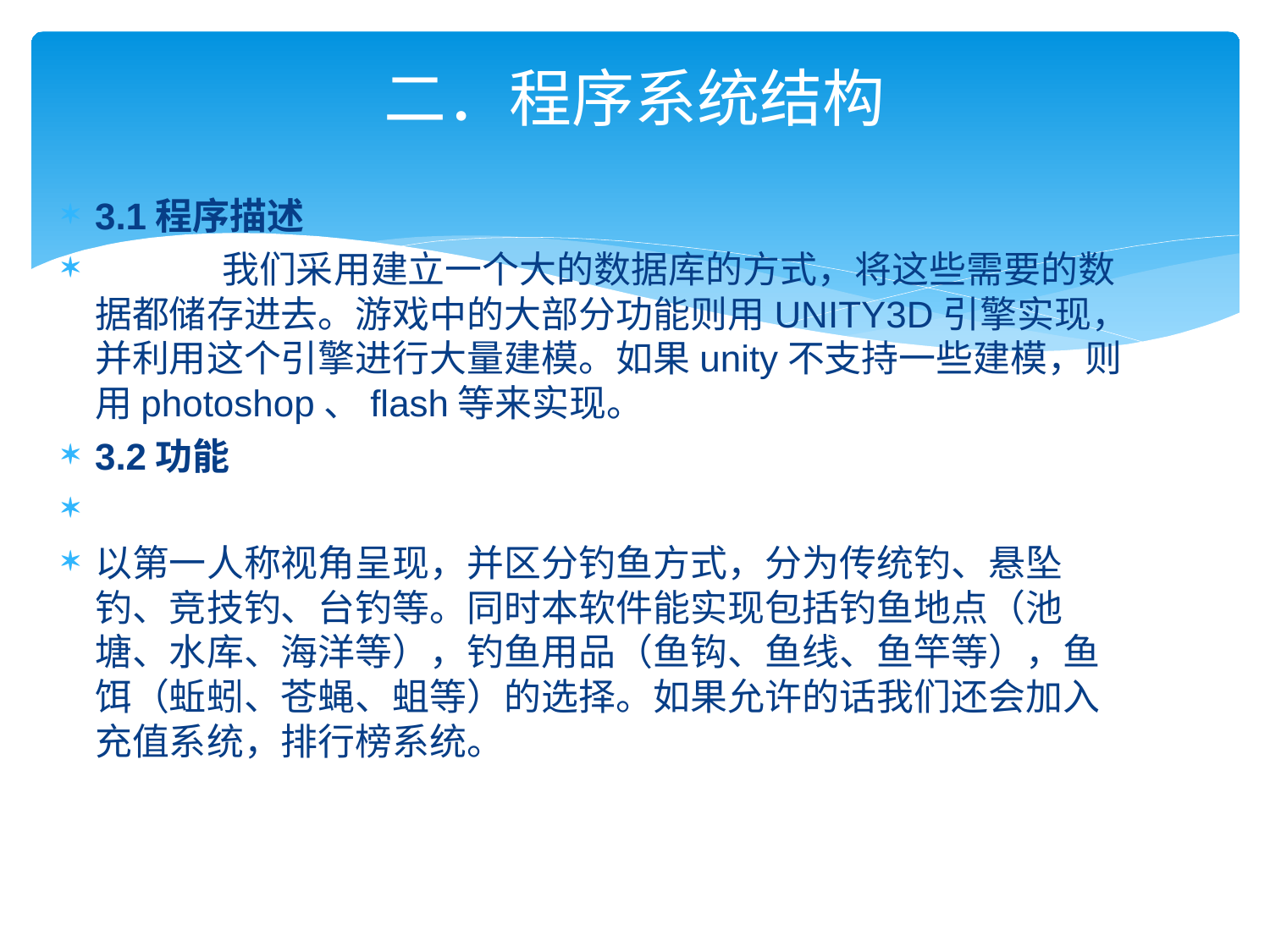

# 二．程序系统结构
3.1程序描述
	我们采用建立一个大的数据库的方式，将这些需要的数据都储存进去。游戏中的大部分功能则用UNITY3D引擎实现，并利用这个引擎进行大量建模。如果unity不支持一些建模，则用photoshop、flash等来实现。
3.2功能

以第一人称视角呈现，并区分钓鱼方式，分为传统钓、悬坠钓、竞技钓、台钓等。同时本软件能实现包括钓鱼地点（池塘、水库、海洋等），钓鱼用品（鱼钩、鱼线、鱼竿等），鱼饵（蚯蚓、苍蝇、蛆等）的选择。如果允许的话我们还会加入充值系统，排行榜系统。